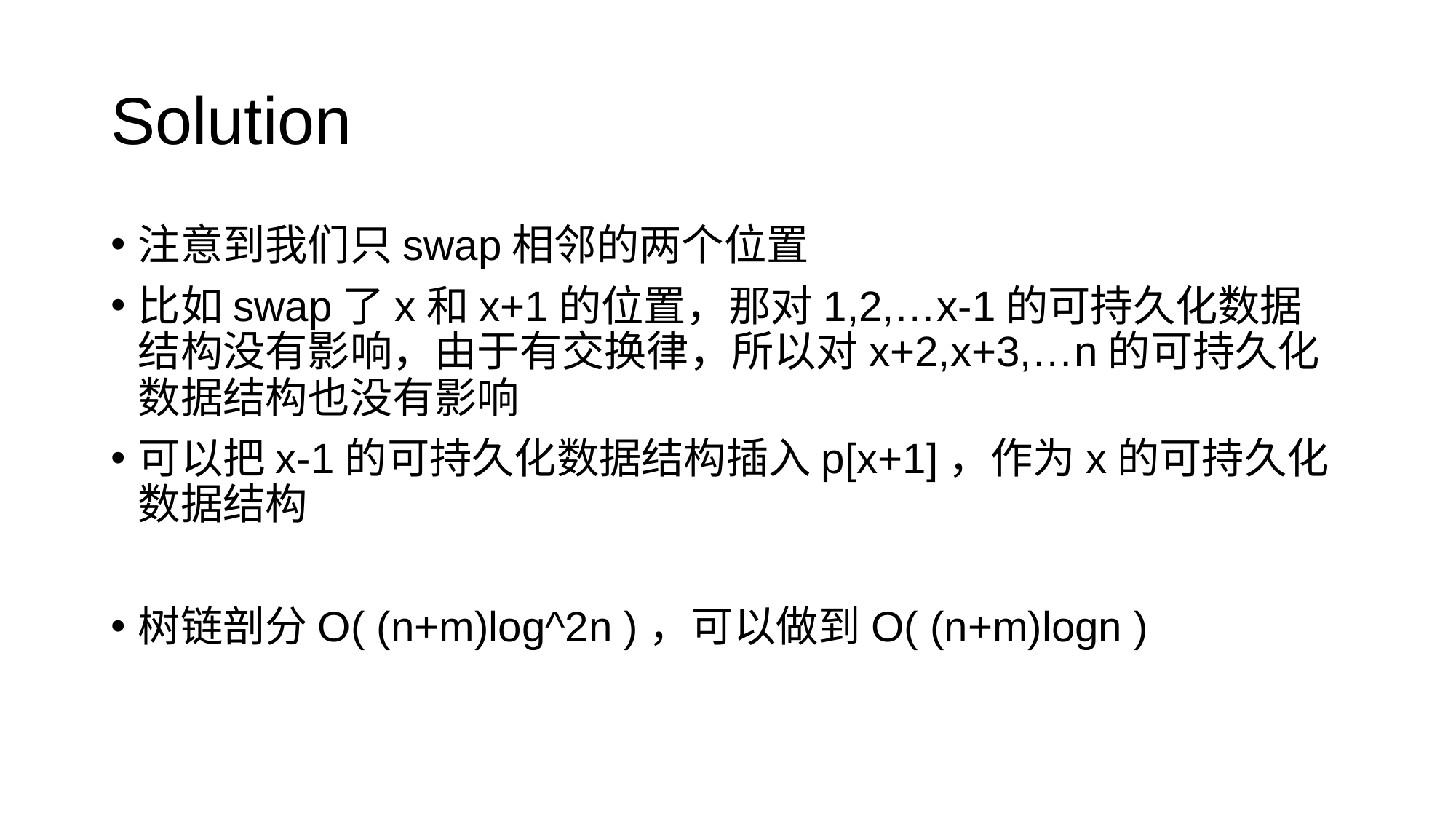

# Solution
注意到我们只swap相邻的两个位置
比如swap了x和x+1的位置，那对1,2,…x-1的可持久化数据结构没有影响，由于有交换律，所以对x+2,x+3,…n的可持久化数据结构也没有影响
可以把x-1的可持久化数据结构插入p[x+1]，作为x的可持久化数据结构

树链剖分O( (n+m)log^2n )，可以做到O( (n+m)logn )